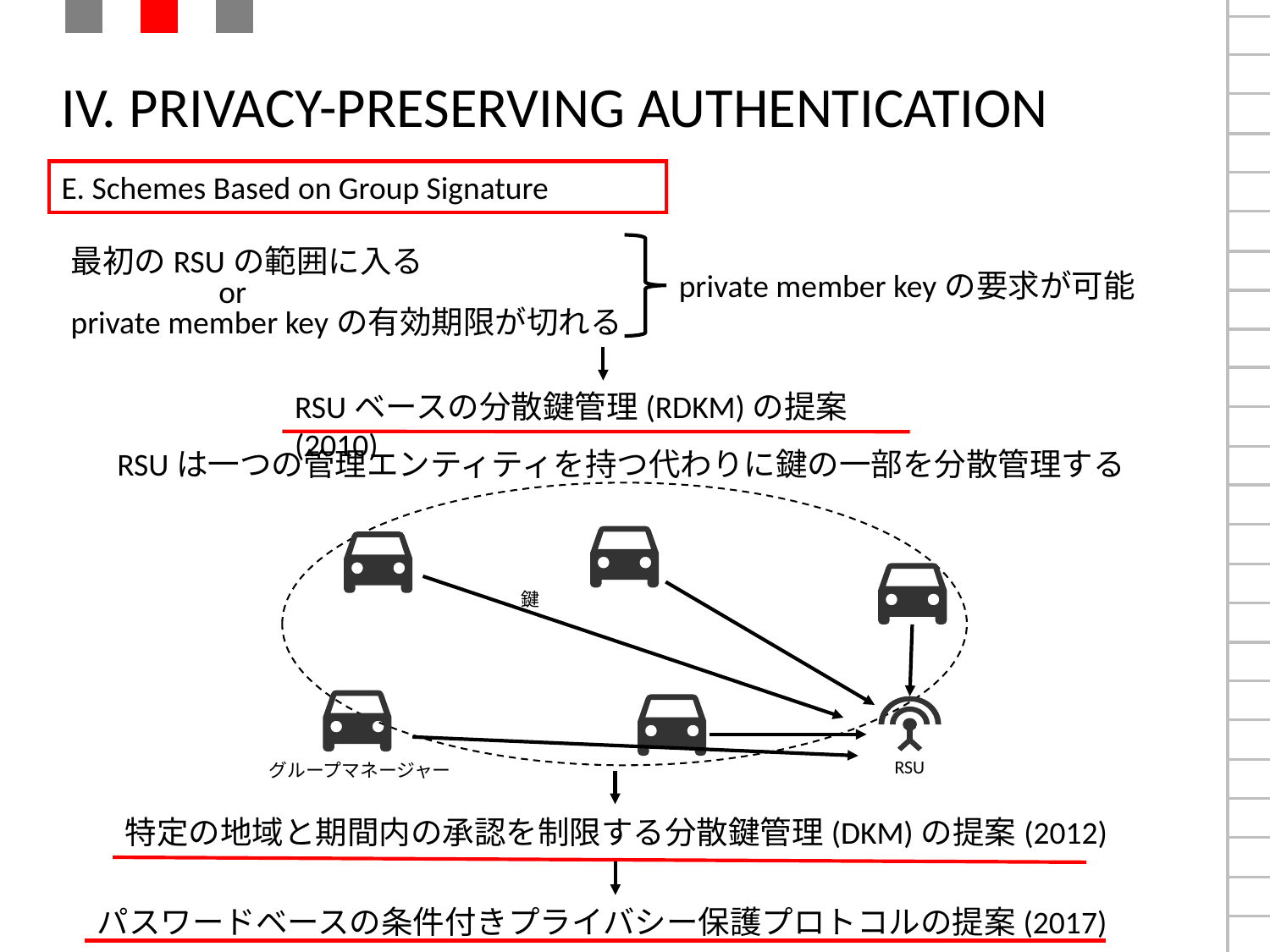

# IV. PRIVACY-PRESERVING AUTHENTICATION

E. Schemes Based on Group Signature
最初のRSUの範囲に入る

private member keyの要求が可能
or
private member keyの有効期限が切れる
RSUベースの分散鍵管理(RDKM)の提案(2010)
RSUは一つの管理エンティティを持つ代わりに鍵の一部を分散管理する

鍵

RSU
グループマネージャー
特定の地域と期間内の承認を制限する分散鍵管理(DKM)の提案(2012)
パスワードベースの条件付きプライバシー保護プロトコルの提案(2017)